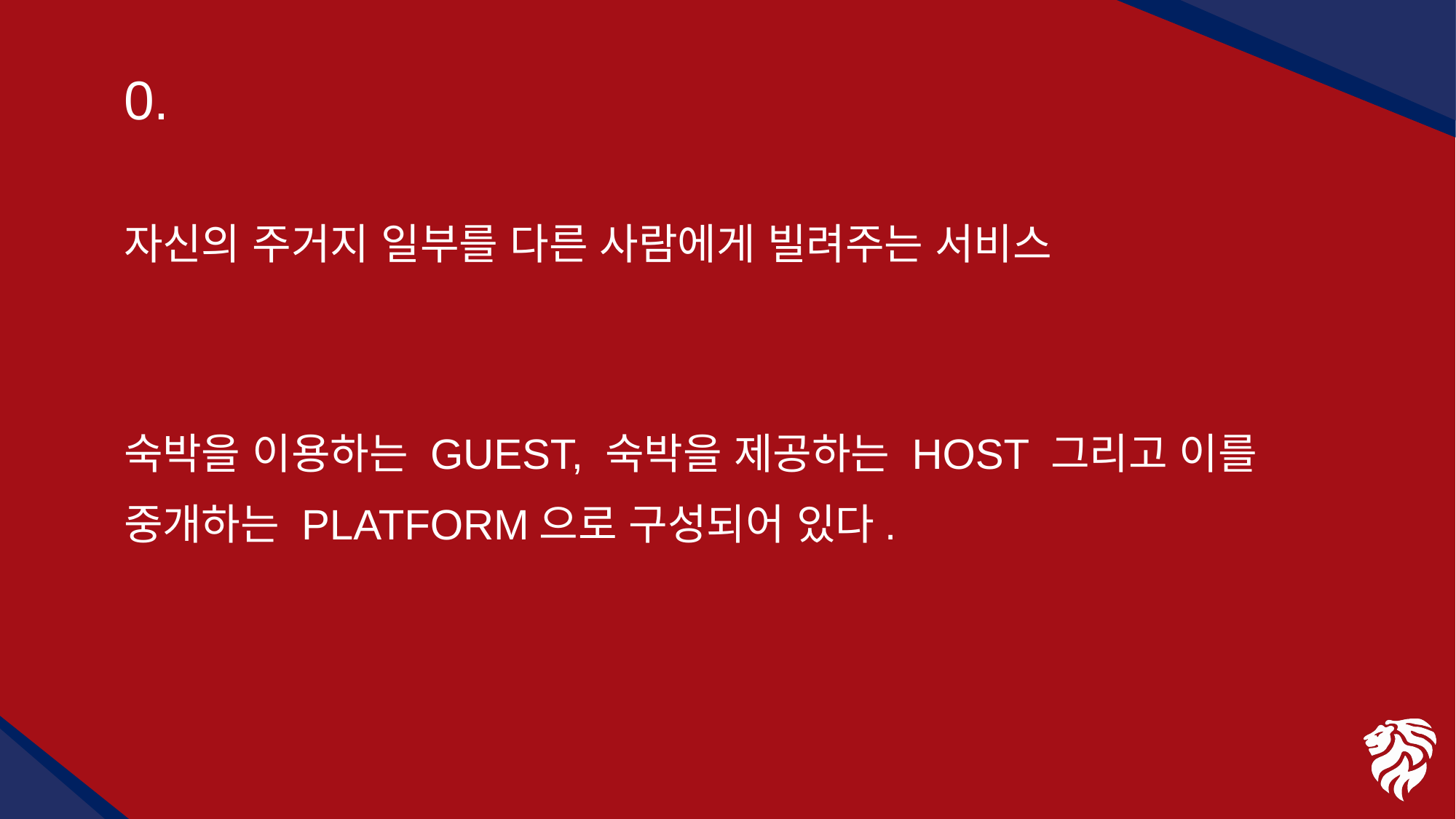

# 0. 숙박 공유 서비스란?
자신의 주거지 일부를 다른 사람에게 빌려주는 서비스

숙박을 이용하는 GUEST, 숙박을 제공하는 HOST 그리고 이를
중개하는 PLATFORM으로 구성되어 있다.